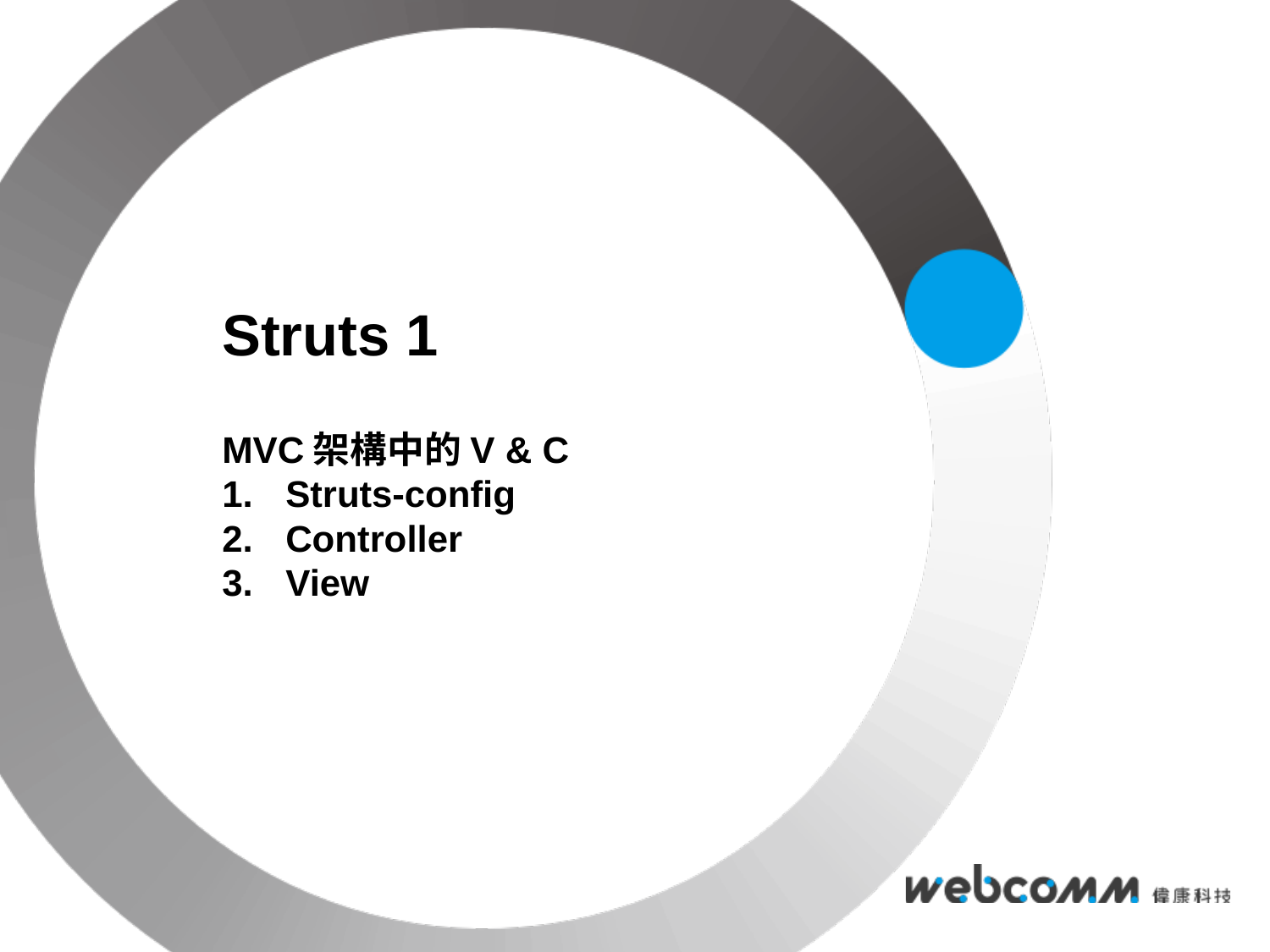

# Struts 1
MVC架構中的V & C
Struts-config
Controller
View